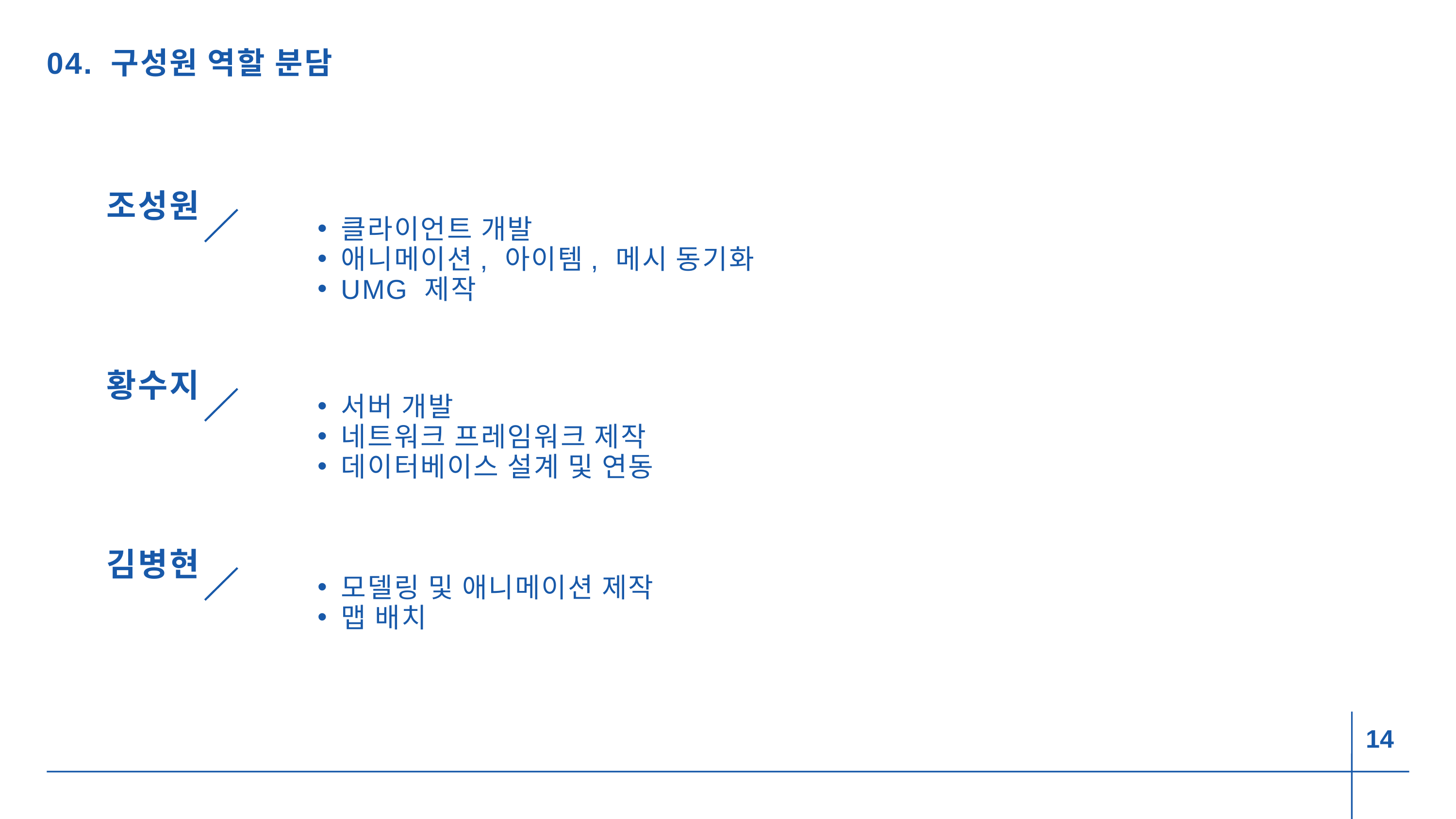

04. 구성원 역할 분담
조성원

클라이언트 개발
애니메이션, 아이템, 메시 동기화
UMG 제작
황수지

서버 개발
네트워크 프레임워크 제작
데이터베이스 설계 및 연동
김병현

모델링 및 애니메이션 제작
맵 배치

14